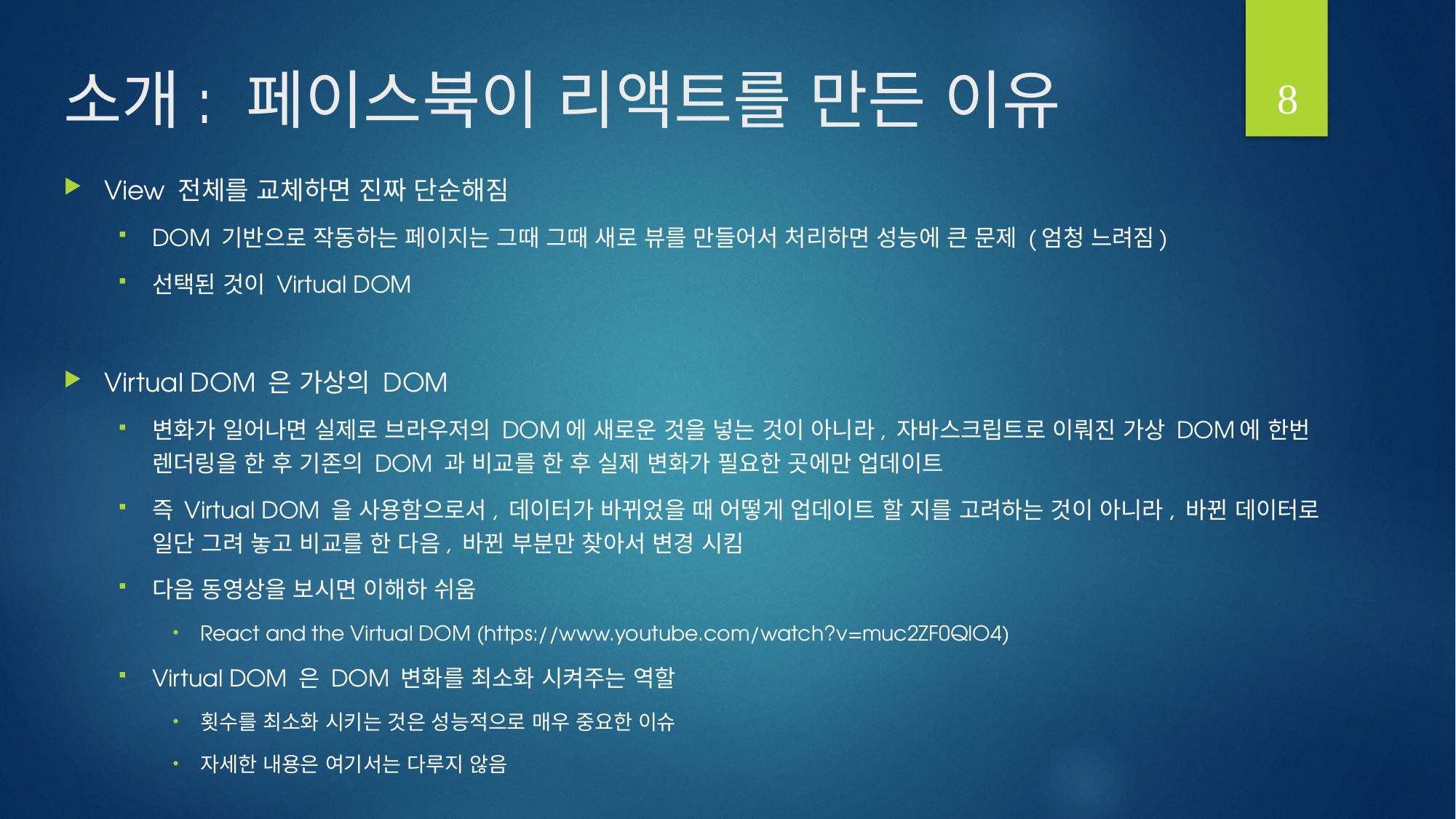

8
# 소개: 페이스북이 리액트를 만든 이유
View 전체를 교체하면 진짜 단순해짐
DOM 기반으로 작동하는 페이지는 그때 그때 새로 뷰를 만들어서 처리하면 성능에 큰 문제 (엄청 느려짐)
선택된 것이 Virtual DOM

Virtual DOM 은 가상의 DOM
변화가 일어나면 실제로 브라우저의 DOM에 새로운 것을 넣는 것이 아니라, 자바스크립트로 이뤄진 가상 DOM에 한번 렌더링을 한 후 기존의 DOM 과 비교를 한 후 실제 변화가 필요한 곳에만 업데이트
즉 Virtual DOM 을 사용함으로서, 데이터가 바뀌었을 때 어떻게 업데이트 할 지를 고려하는 것이 아니라, 바뀐 데이터로 일단 그려 놓고 비교를 한 다음, 바뀐 부분만 찾아서 변경 시킴
다음 동영상을 보시면 이해하 쉬움
React and the Virtual DOM (https://www.youtube.com/watch?v=muc2ZF0QIO4)
Virtual DOM 은 DOM 변화를 최소화 시켜주는 역할
횟수를 최소화 시키는 것은 성능적으로 매우 중요한 이슈
자세한 내용은 여기서는 다루지 않음